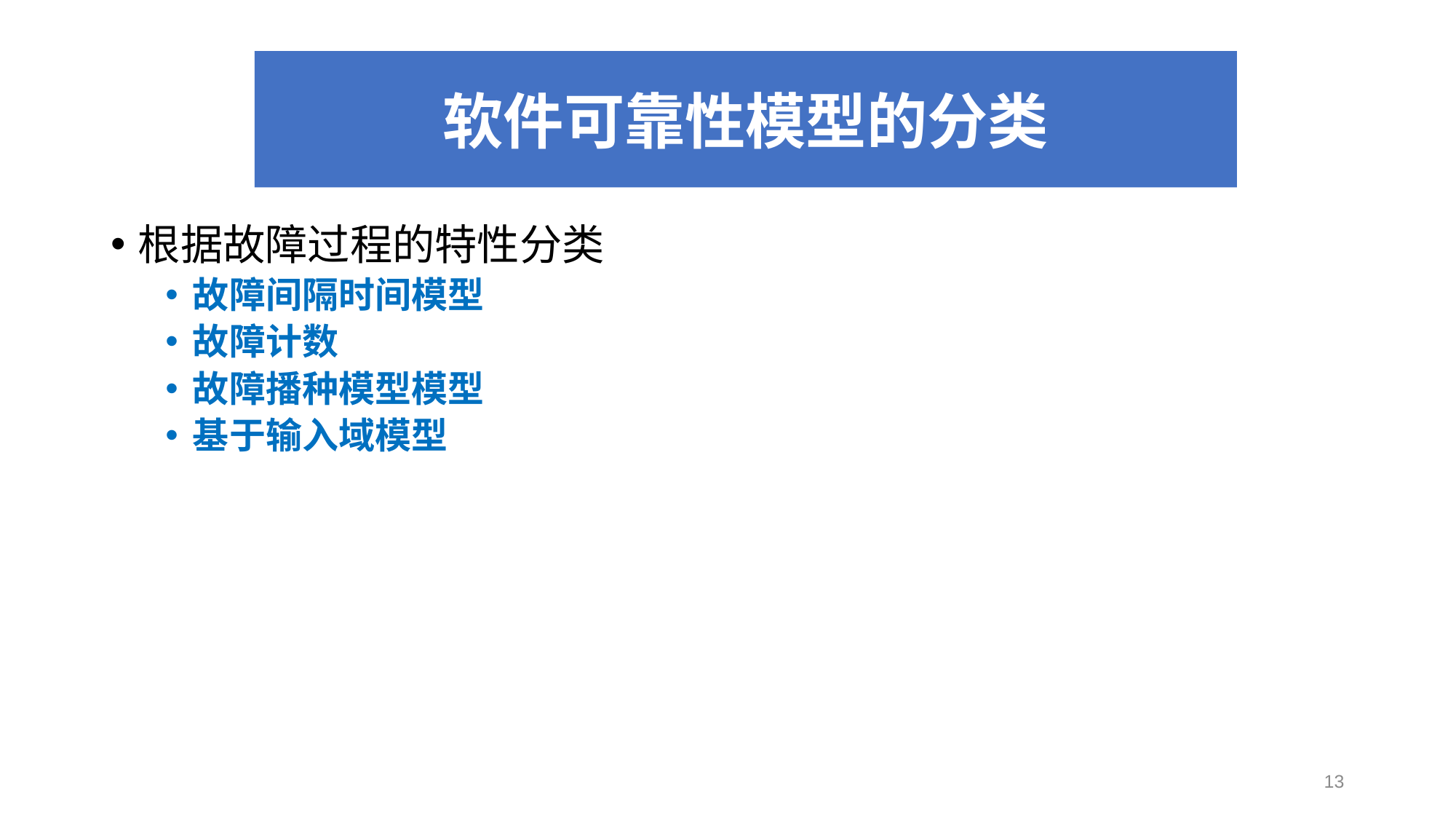

#
软件可靠性模型的分类
根据故障过程的特性分类
故障间隔时间模型
故障计数
故障播种模型模型
基于输入域模型
13